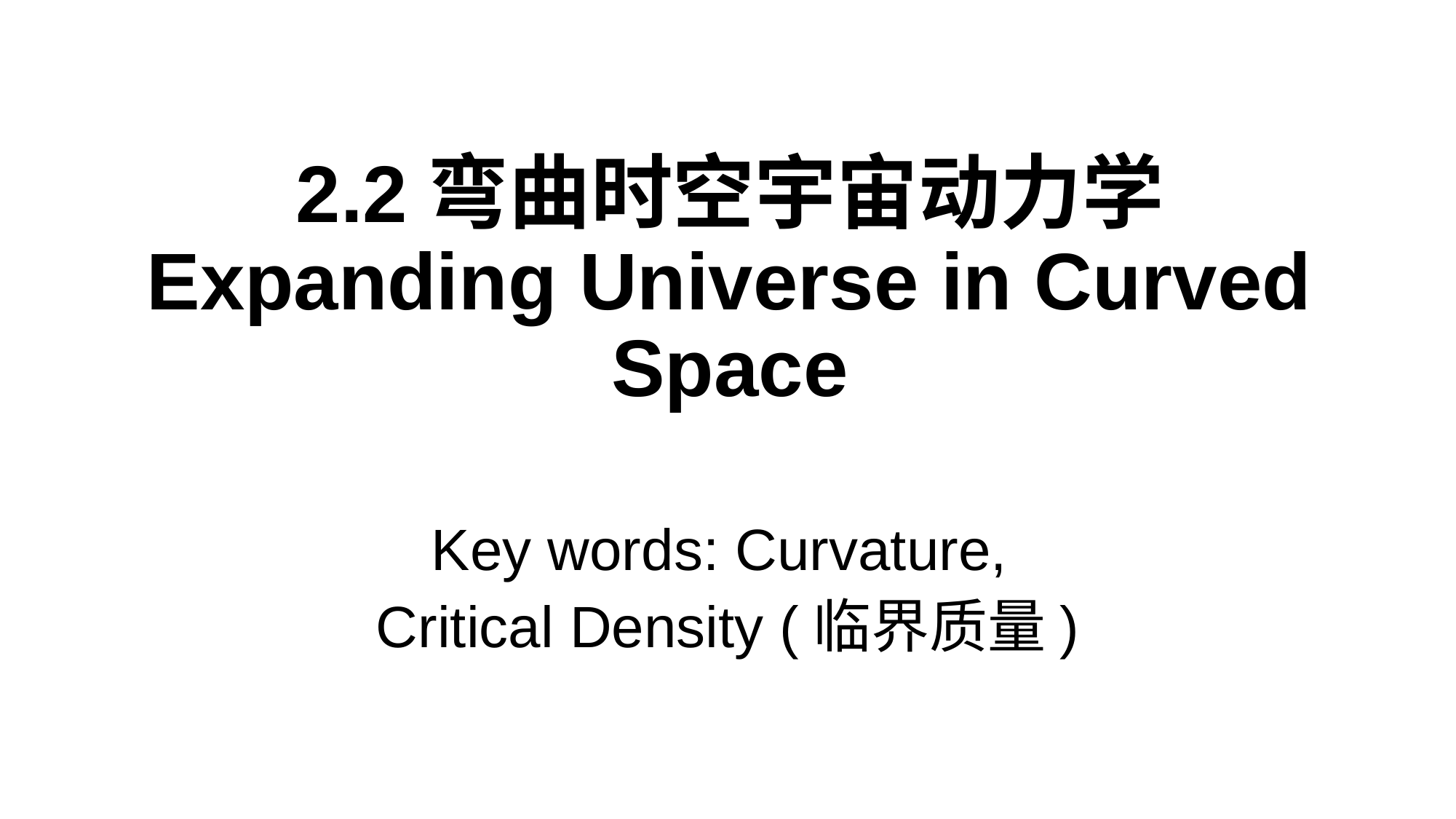

# 2.2弯曲时空宇宙动力学 Expanding Universe in Curved Space

Key words: Curvature,
Critical Density (临界质量)